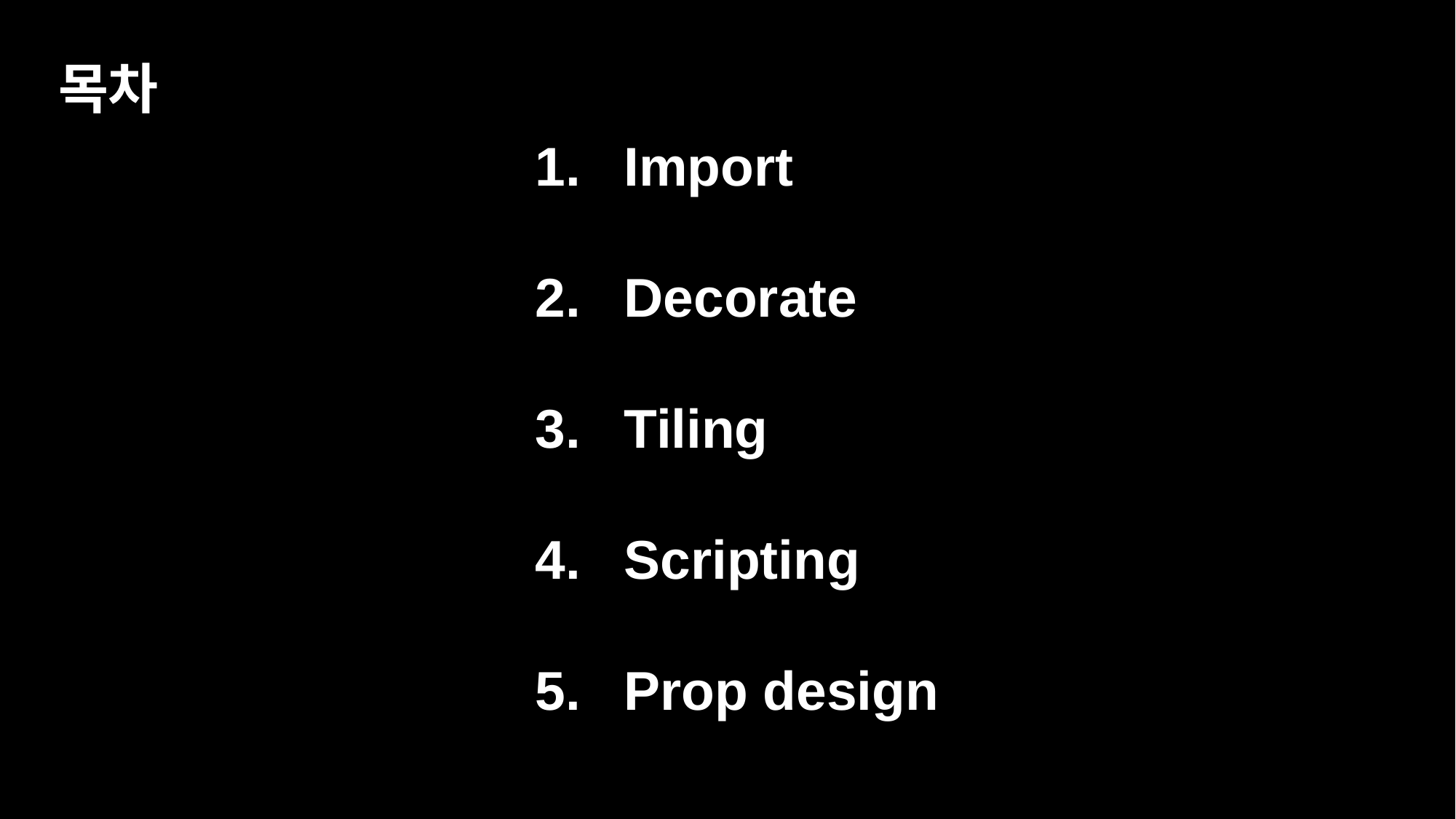

목차
Import

Decorate

Tiling

Scripting

Prop design